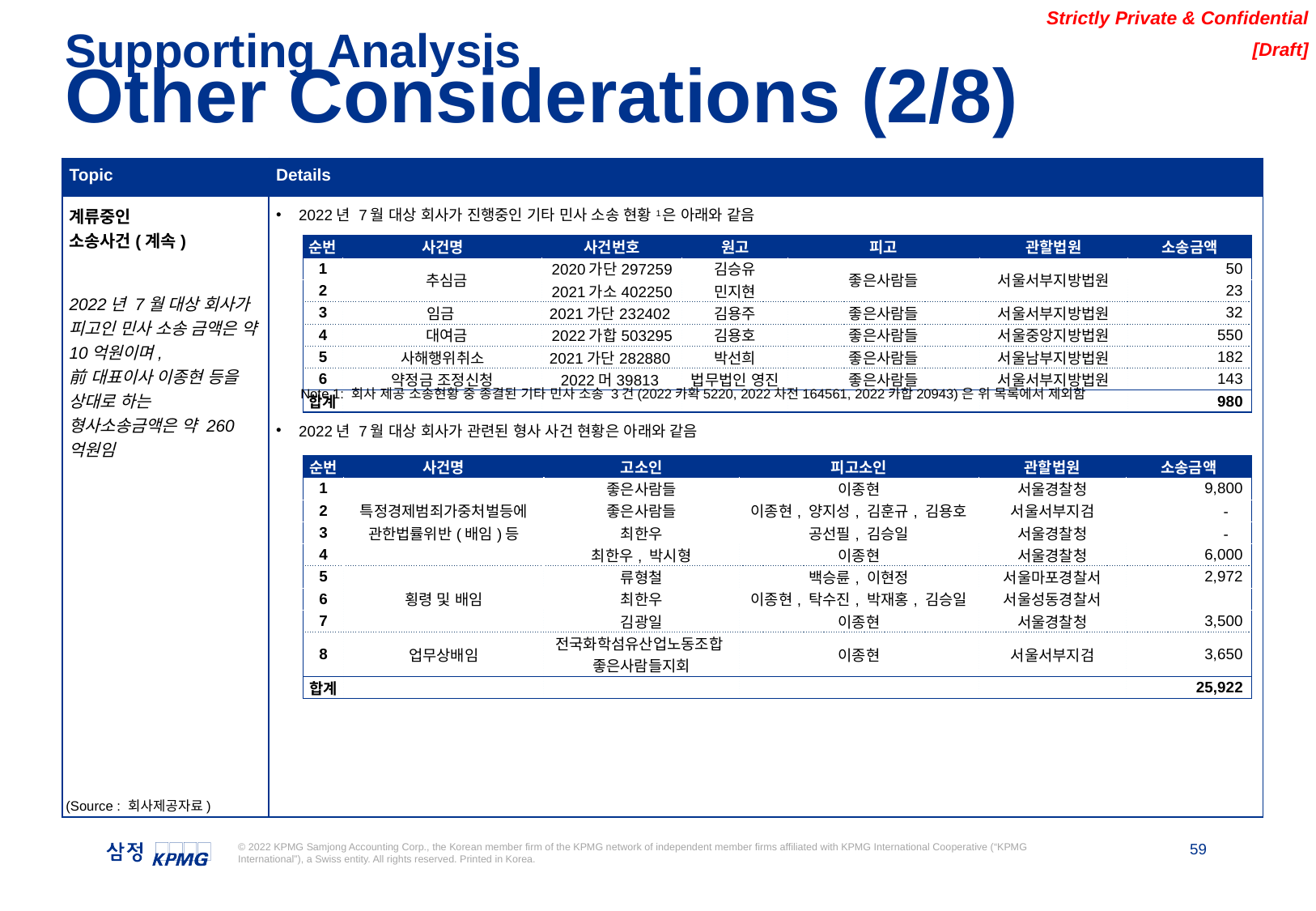

Supporting Analysis
Other Considerations (2/8)
| Topic | Details |
| --- | --- |
| 계류중인 소송사건(계속) 2022년 7월 대상 회사가 피고인 민사 소송 금액은 약 10억원이며, 前 대표이사 이종현 등을 상대로 하는 형사소송금액은 약 260억원임 | 2022년 7월 대상 회사가 진행중인 기타 민사 소송 현황1은 아래와 같음 2022년 7월 대상 회사가 관련된 형사 사건 현황은 아래와 같음 |
| 순번 | 사건명 | 사건번호 | 원고 | 피고 | 관할법원 | 소송금액 |
| --- | --- | --- | --- | --- | --- | --- |
| 1 | 추심금 | 2020가단297259 | 김승유 | 좋은사람들 | 서울서부지방법원 | 50 |
| 2 |  | 2021가소402250 | 민지현 | 좋은사람들 | 서울서부지방법원 | 23 |
| 3 | 임금 | 2021가단232402 | 김용주 | 좋은사람들 | 서울서부지방법원 | 32 |
| 4 | 대여금 | 2022가합503295 | 김용호 | 좋은사람들 | 서울중앙지방법원 | 550 |
| 5 | 사해행위취소 | 2021가단282880 | 박선희 | 좋은사람들 | 서울남부지방법원 | 182 |
| 6 | 약정금 조정신청 | 2022머39813 | 법무법인 영진 | 좋은사람들 | 서울서부지방법원 | 143 |
| 합계 |  |  |  |  |  | 980 |
Note 1: 회사 제공 소송현황 중 종결된 기타 민사 소송 3건(2022카확5220, 2022차전164561, 2022카합20943)은 위 목록에서 제외함
| 순번 | 사건명 | 고소인 | 피고소인 | 관할법원 | 소송금액 |
| --- | --- | --- | --- | --- | --- |
| 1 | 특정경제범죄가중처벌등에 관한법률위반(배임)등 | 좋은사람들 | 이종현 | 서울경찰청 | 9,800 |
| 2 |  | 좋은사람들 | 이종현, 양지성, 김훈규, 김용호 | 서울서부지검 | - |
| 3 |  | 최한우 | 공선필, 김승일 | 서울경찰청 | - |
| 4 |  | 최한우, 박시형 | 이종현 | 서울경찰청 | 6,000 |
| 5 | 횡령 및 배임 | 류형철 | 백승륜, 이현정 | 서울마포경찰서 | 2,972 |
| 6 |  | 최한우 | 이종현, 탁수진, 박재홍, 김승일 | 서울성동경찰서 |  |
| 7 |  | 김광일 | 이종현 | 서울경찰청 | 3,500 |
| 8 | 업무상배임 | 전국화학섬유산업노동조합 좋은사람들지회 | 이종현 | 서울서부지검 | 3,650 |
| 합계 |  |  |  |  | 25,922 |
(Source : 회사제공자료)